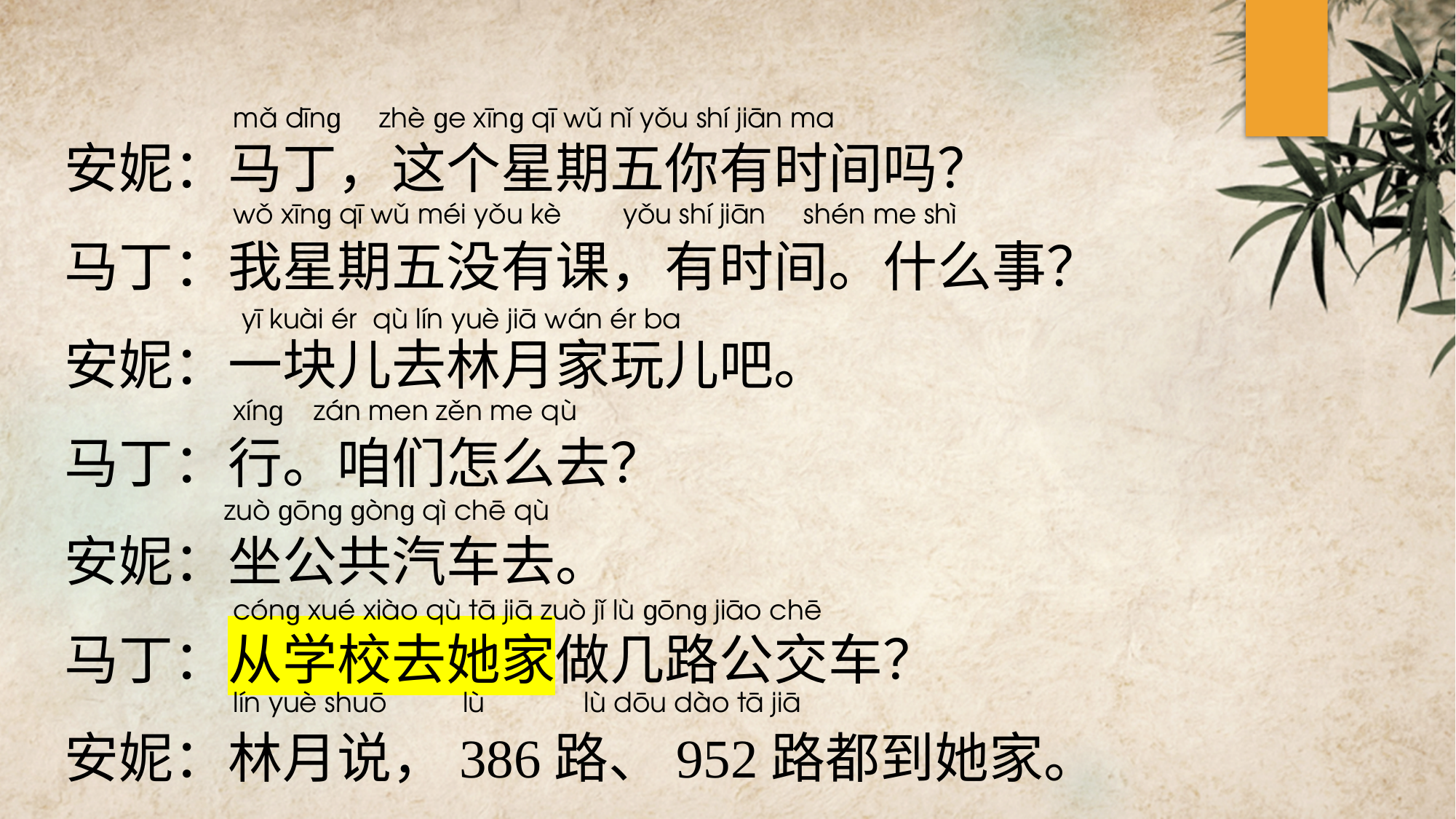

安妮：马丁，这个星期五你有时间吗？
马丁：我星期五没有课，有时间。什么事？
安妮：一块儿去林月家玩儿吧。
马丁：行。咱们怎么去？
安妮：坐公共汽车去。
马丁：从学校去她家做几路公交车？
安妮：林月说，386路、952路都到她家。

mǎ dīnɡ     zhè ɡe xīnɡ qī wǔ nǐ yǒu shí jiān ma
wǒ xīnɡ qī wǔ méi yǒu kè        yǒu shí jiān     shén me shì
yī kuài ér  qù lín yuè jiā wán ér ba
xínɡ    zán men zěn me qù
zuò ɡōnɡ ɡònɡ qì chē qù
cónɡ xué xiào qù tā jiā zuò jǐ lù ɡōnɡ jiāo chē
lín yuè shuō          lù             lù dōu dào tā jiā